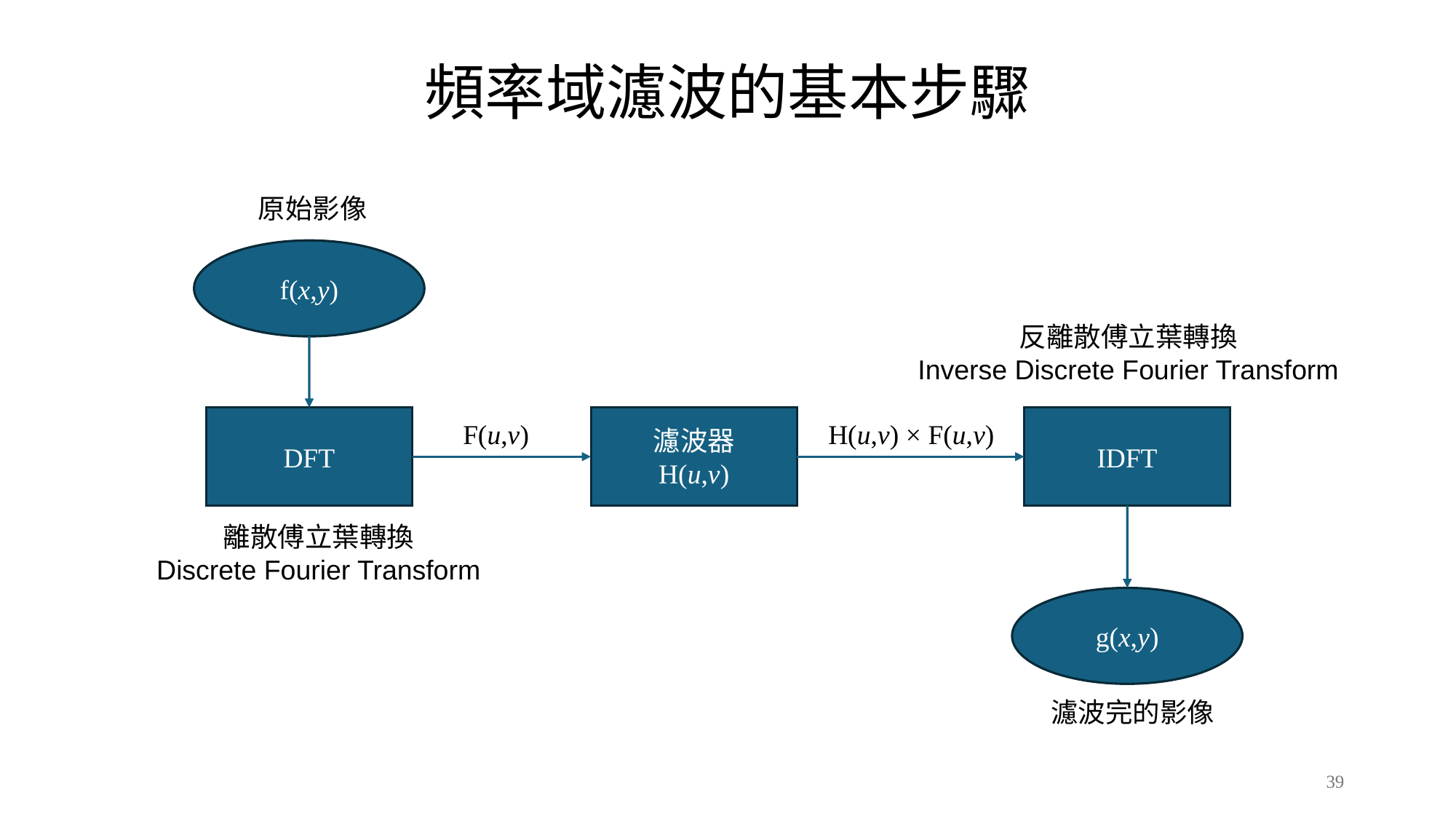

頻率域濾波的基本步驟
原始影像
f(x,y)
反離散傅立葉轉換
Inverse Discrete Fourier Transform
DFT
濾波器
H(u,v)
IDFT
F(u,v)
H(u,v) × F(u,v)
離散傅立葉轉換
Discrete Fourier Transform
g(x,y)
濾波完的影像
39